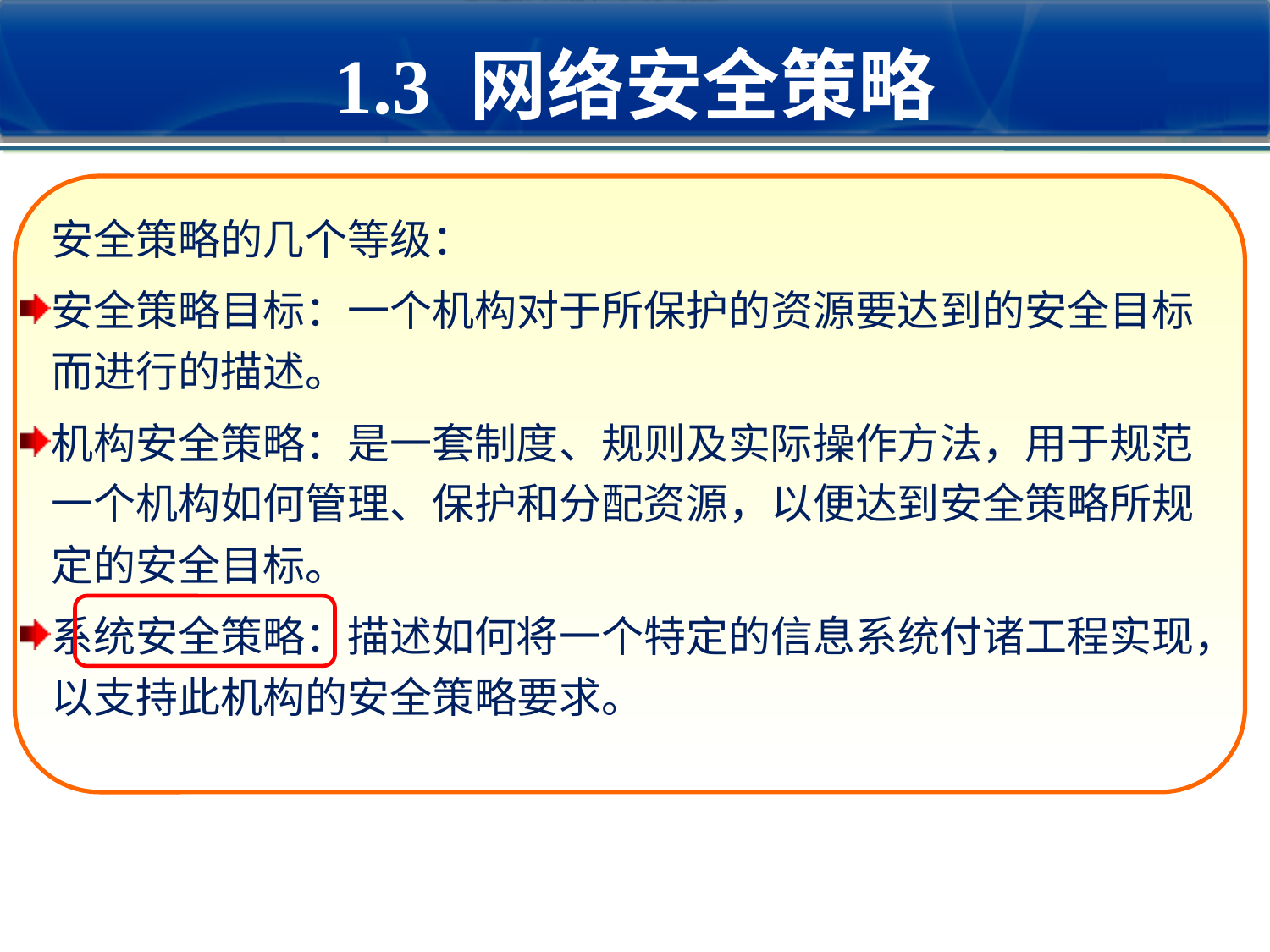

1.3 网络安全策略

安全策略的几个等级：
安全策略目标：一个机构对于所保护的资源要达到的安全目标而进行的描述。
机构安全策略：是一套制度、规则及实际操作方法，用于规范一个机构如何管理、保护和分配资源，以便达到安全策略所规定的安全目标。
系统安全策略：描述如何将一个特定的信息系统付诸工程实现，以支持此机构的安全策略要求。